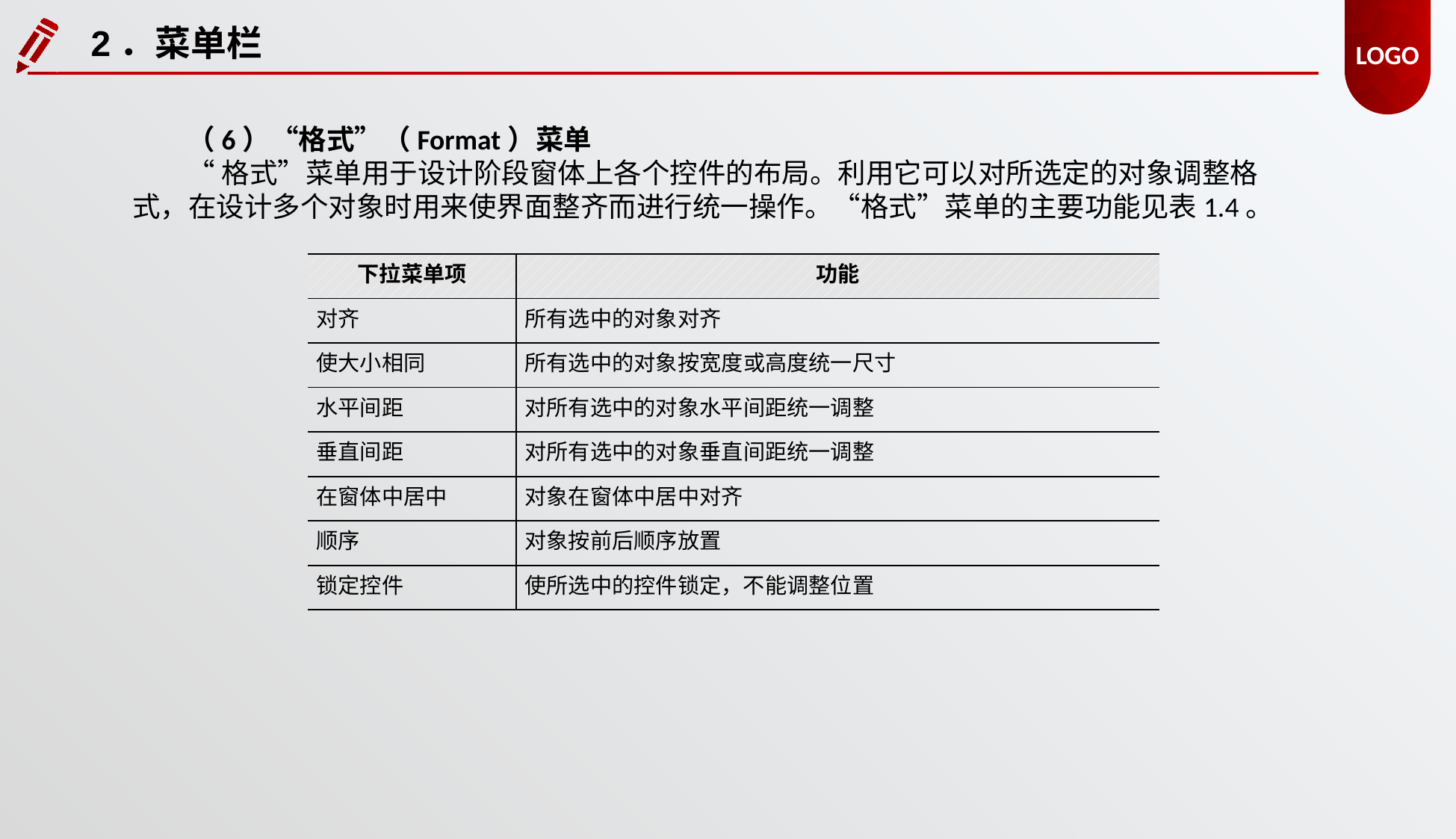

2．菜单栏
（6）“格式”（Format）菜单
“格式”菜单用于设计阶段窗体上各个控件的布局。利用它可以对所选定的对象调整格式，在设计多个对象时用来使界面整齐而进行统一操作。“格式”菜单的主要功能见表1.4。
| 下拉菜单项 | 功能 |
| --- | --- |
| 对齐 | 所有选中的对象对齐 |
| 使大小相同 | 所有选中的对象按宽度或高度统一尺寸 |
| 水平间距 | 对所有选中的对象水平间距统一调整 |
| 垂直间距 | 对所有选中的对象垂直间距统一调整 |
| 在窗体中居中 | 对象在窗体中居中对齐 |
| 顺序 | 对象按前后顺序放置 |
| 锁定控件 | 使所选中的控件锁定，不能调整位置 |